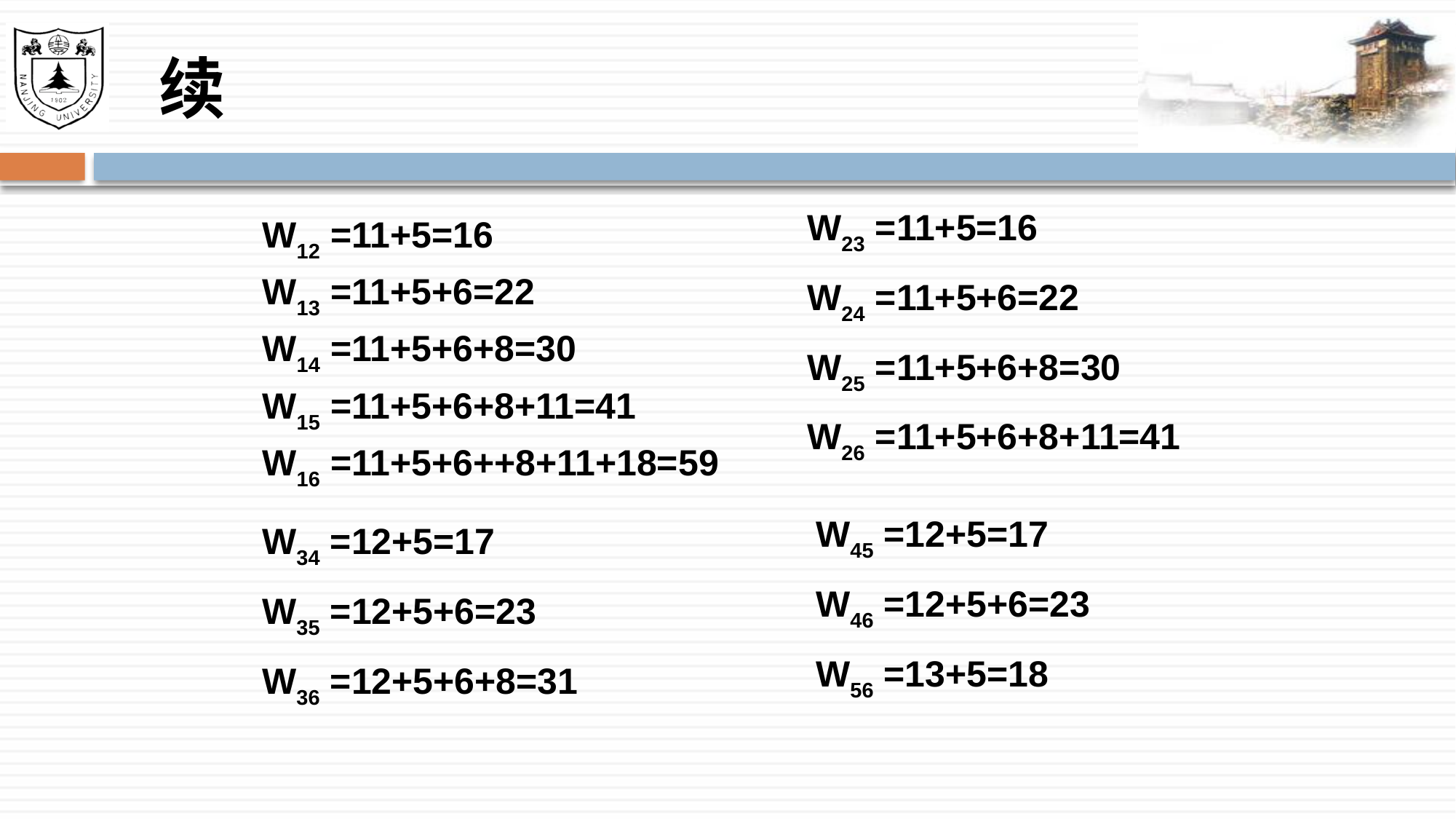

# 续
W23 =11+5=16
W24 =11+5+6=22
W25 =11+5+6+8=30
W26 =11+5+6+8+11=41
W12 =11+5=16
W13 =11+5+6=22
W14 =11+5+6+8=30
W15 =11+5+6+8+11=41
W16 =11+5+6++8+11+18=59
W45 =12+5=17
W46 =12+5+6=23
W56 =13+5=18
W34 =12+5=17
W35 =12+5+6=23
W36 =12+5+6+8=31